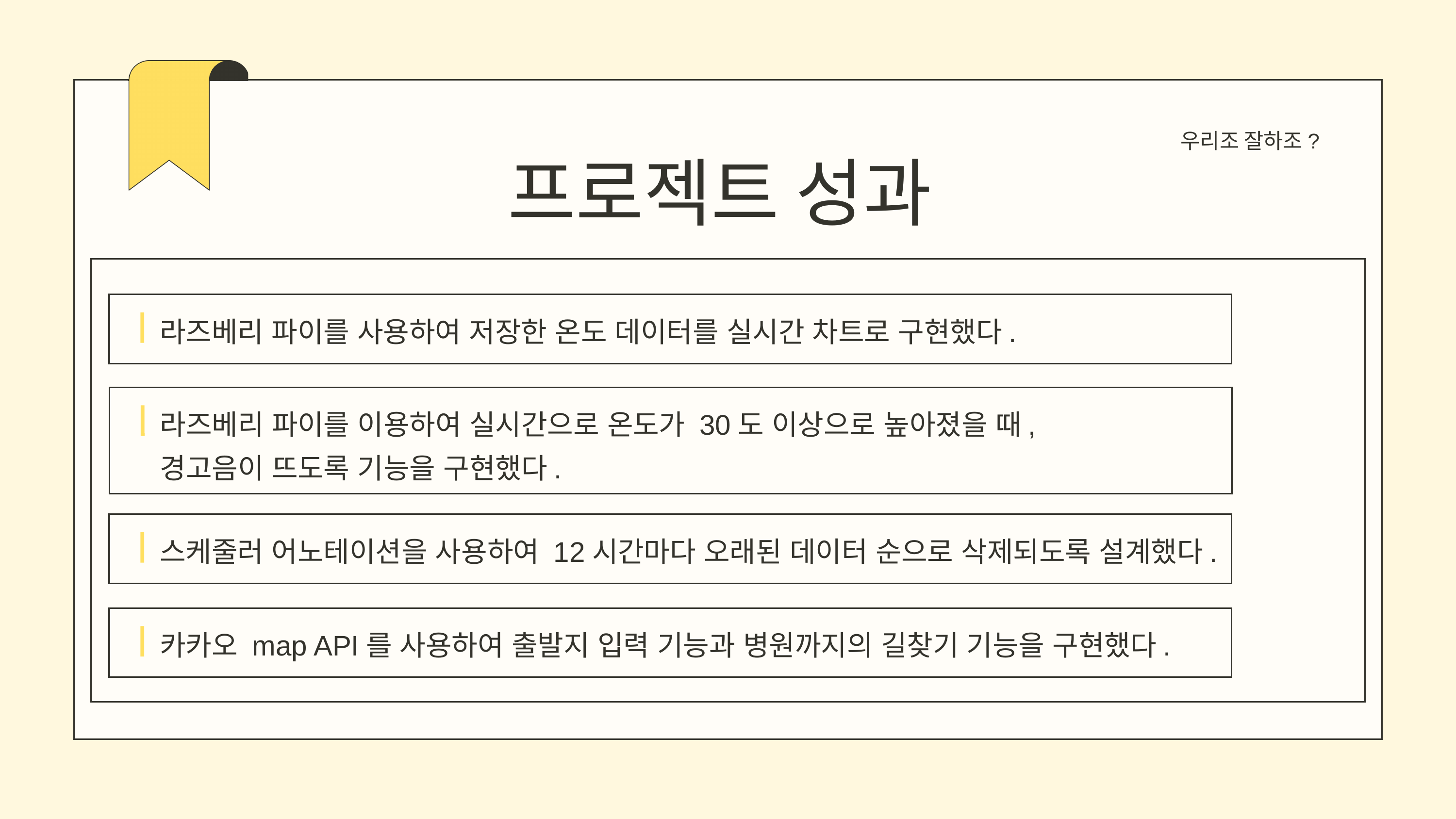

우리조 잘하조?
프로젝트 성과

라즈베리 파이를 사용하여 저장한 온도 데이터를 실시간 차트로 구현했다.

라즈베리 파이를 이용하여 실시간으로 온도가 30도 이상으로 높아졌을 때,
경고음이 뜨도록 기능을 구현했다.

스케줄러 어노테이션을 사용하여 12시간마다 오래된 데이터 순으로 삭제되도록 설계했다.

카카오 map API를 사용하여 출발지 입력 기능과 병원까지의 길찾기 기능을 구현했다.